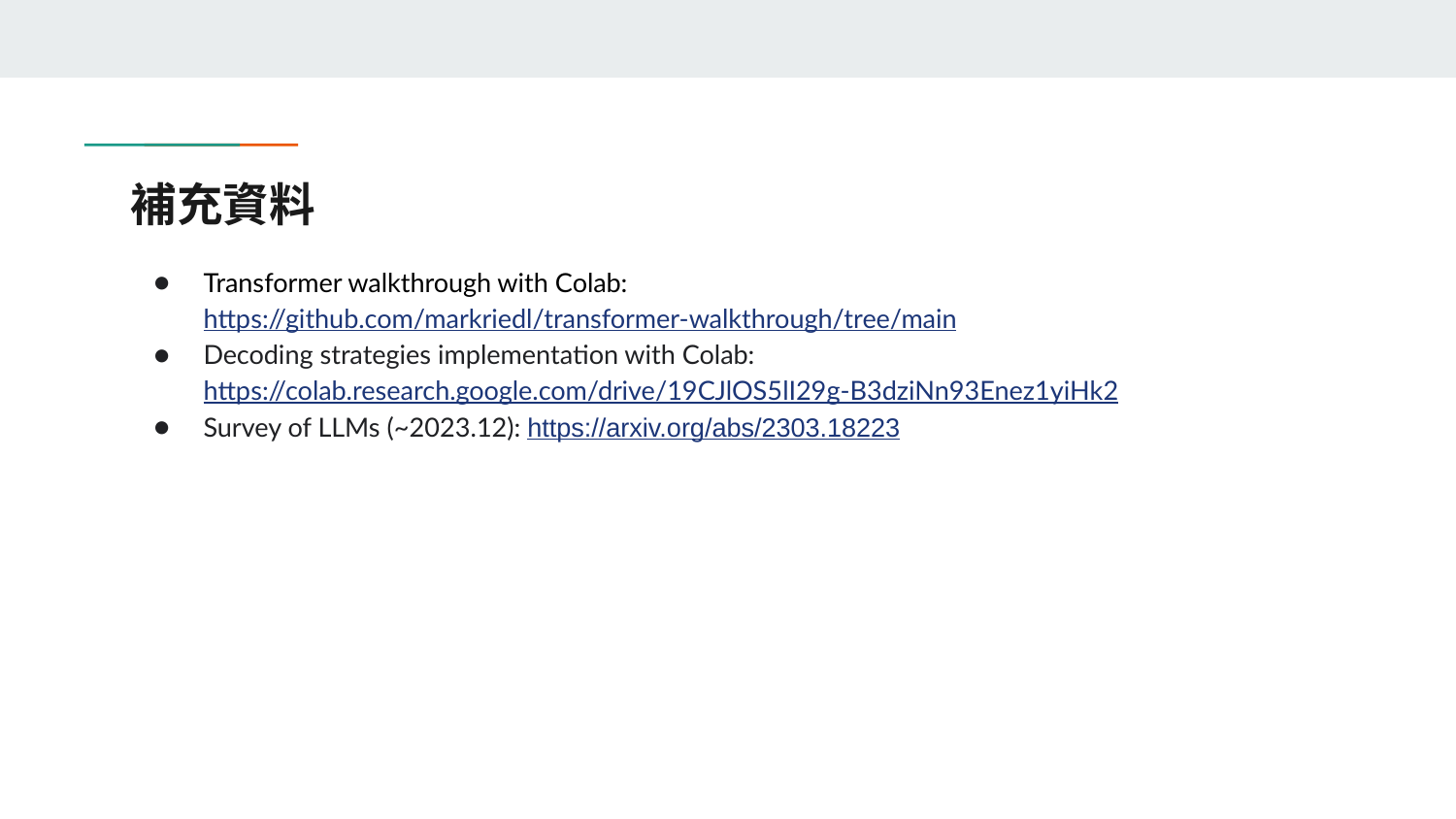

# 補充資料
Transformer walkthrough with Colab: https://github.com/markriedl/transformer-walkthrough/tree/main
Decoding strategies implementation with Colab: https://colab.research.google.com/drive/19CJlOS5lI29g-B3dziNn93Enez1yiHk2
Survey of LLMs (~2023.12): https://arxiv.org/abs/2303.18223